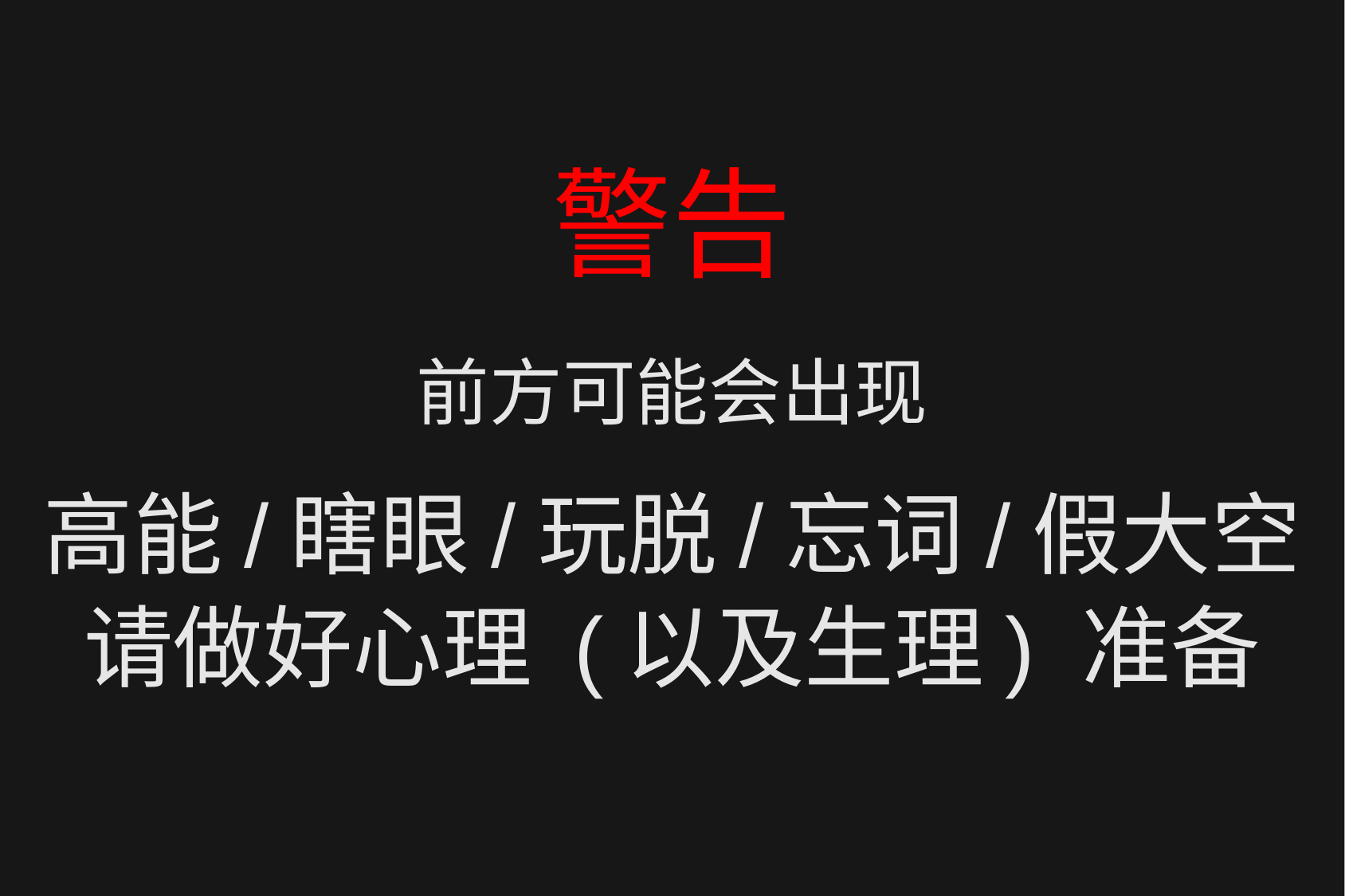

# 警告
前方可能会出现

高能/瞎眼/玩脱/忘词/假大空
请做好心理 (以及生理) 准备